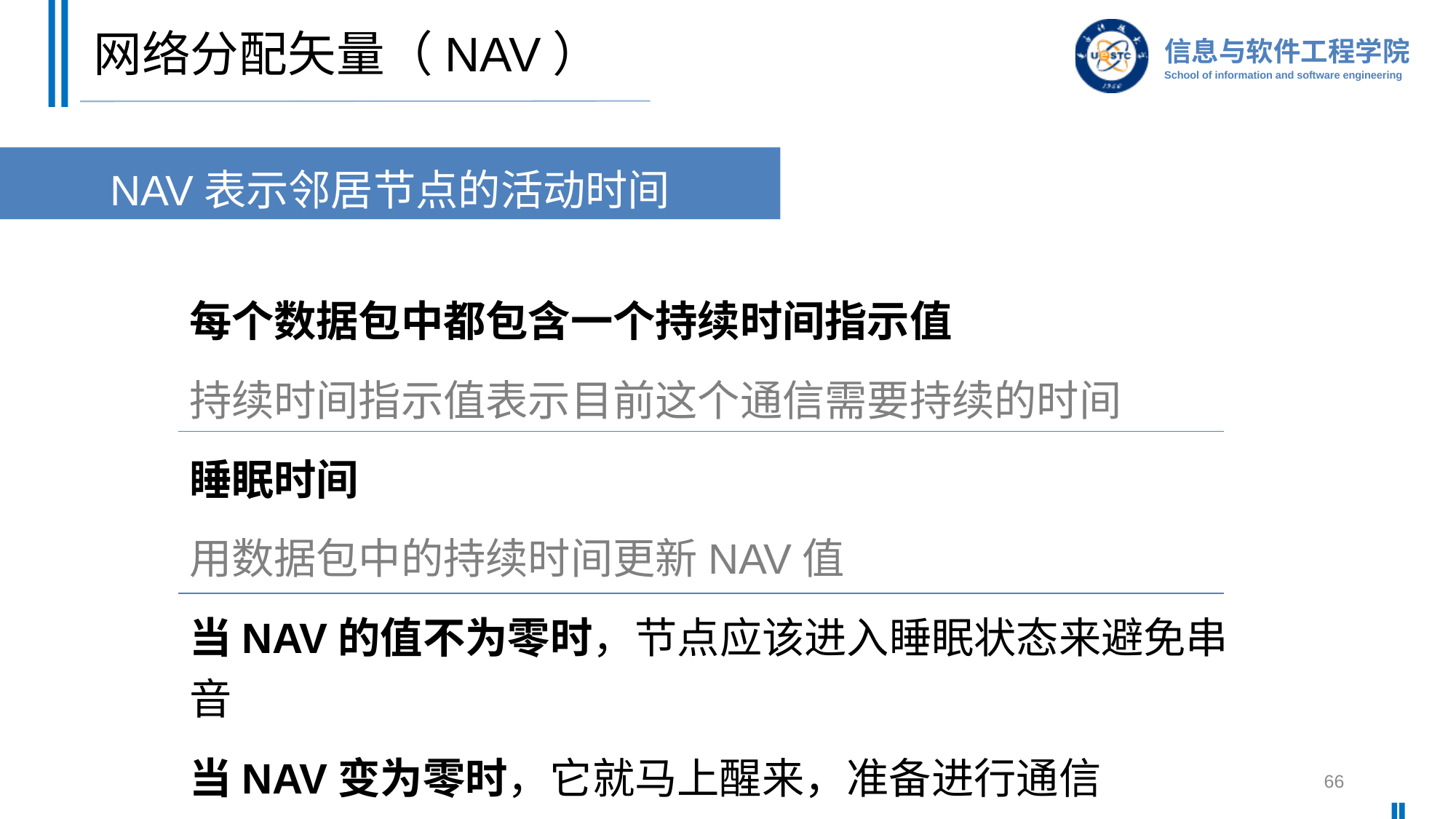

# 网络分配矢量（NAV）
NAV表示邻居节点的活动时间
每个数据包中都包含一个持续时间指示值
持续时间指示值表示目前这个通信需要持续的时间
睡眠时间
用数据包中的持续时间更新NAV值
当NAV的值不为零时，节点应该进入睡眠状态来避免串音
当NAV变为零时，它就马上醒来，准备进行通信
66